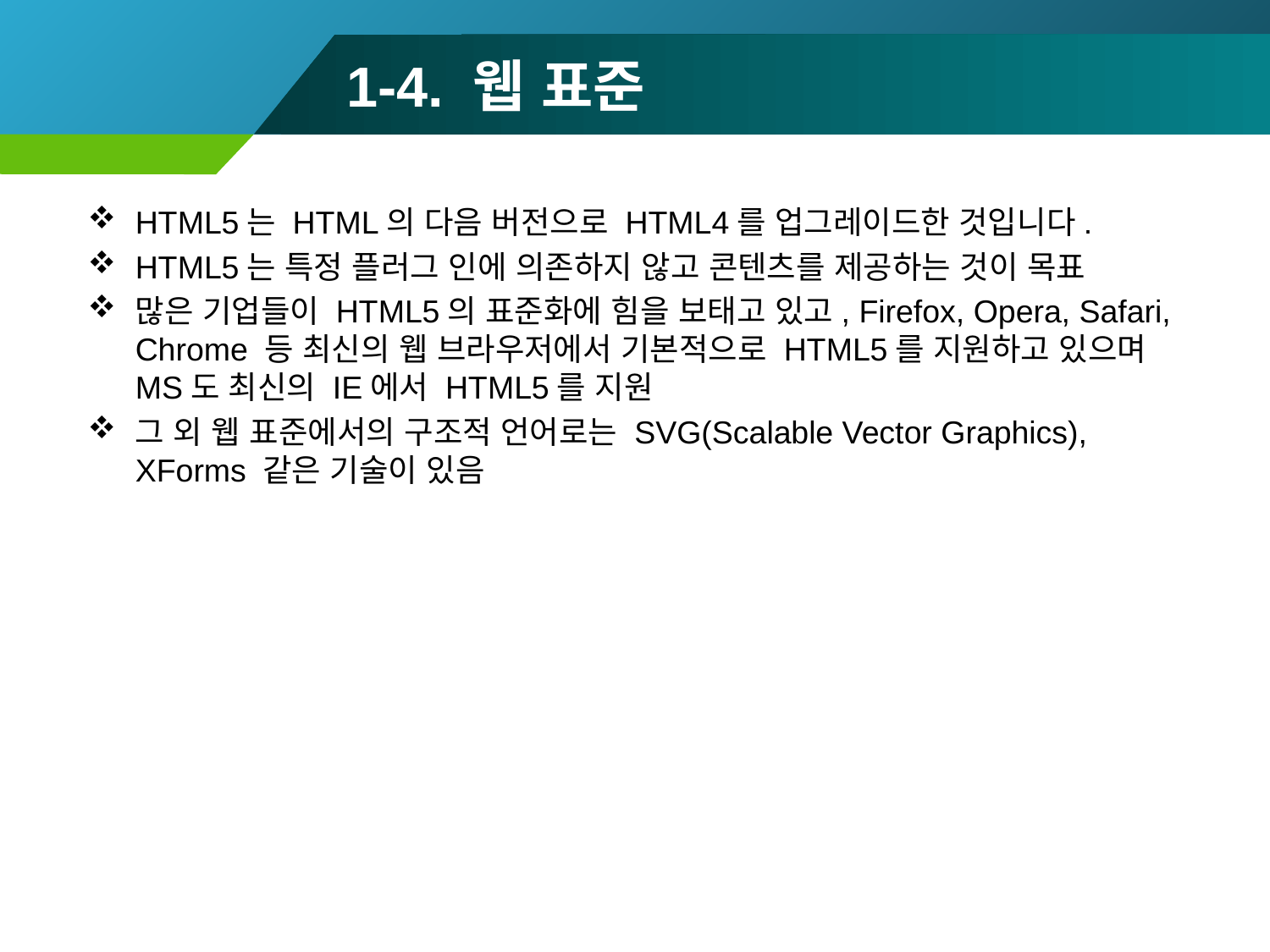

# 1-4. 웹 표준
HTML5는 HTML의 다음 버전으로 HTML4를 업그레이드한 것입니다.
HTML5는 특정 플러그 인에 의존하지 않고 콘텐츠를 제공하는 것이 목표
많은 기업들이 HTML5의 표준화에 힘을 보태고 있고, Firefox, Opera, Safari, Chrome 등 최신의 웹 브라우저에서 기본적으로 HTML5를 지원하고 있으며 MS도 최신의 IE에서 HTML5를 지원
그 외 웹 표준에서의 구조적 언어로는 SVG(Scalable Vector Graphics), XForms 같은 기술이 있음